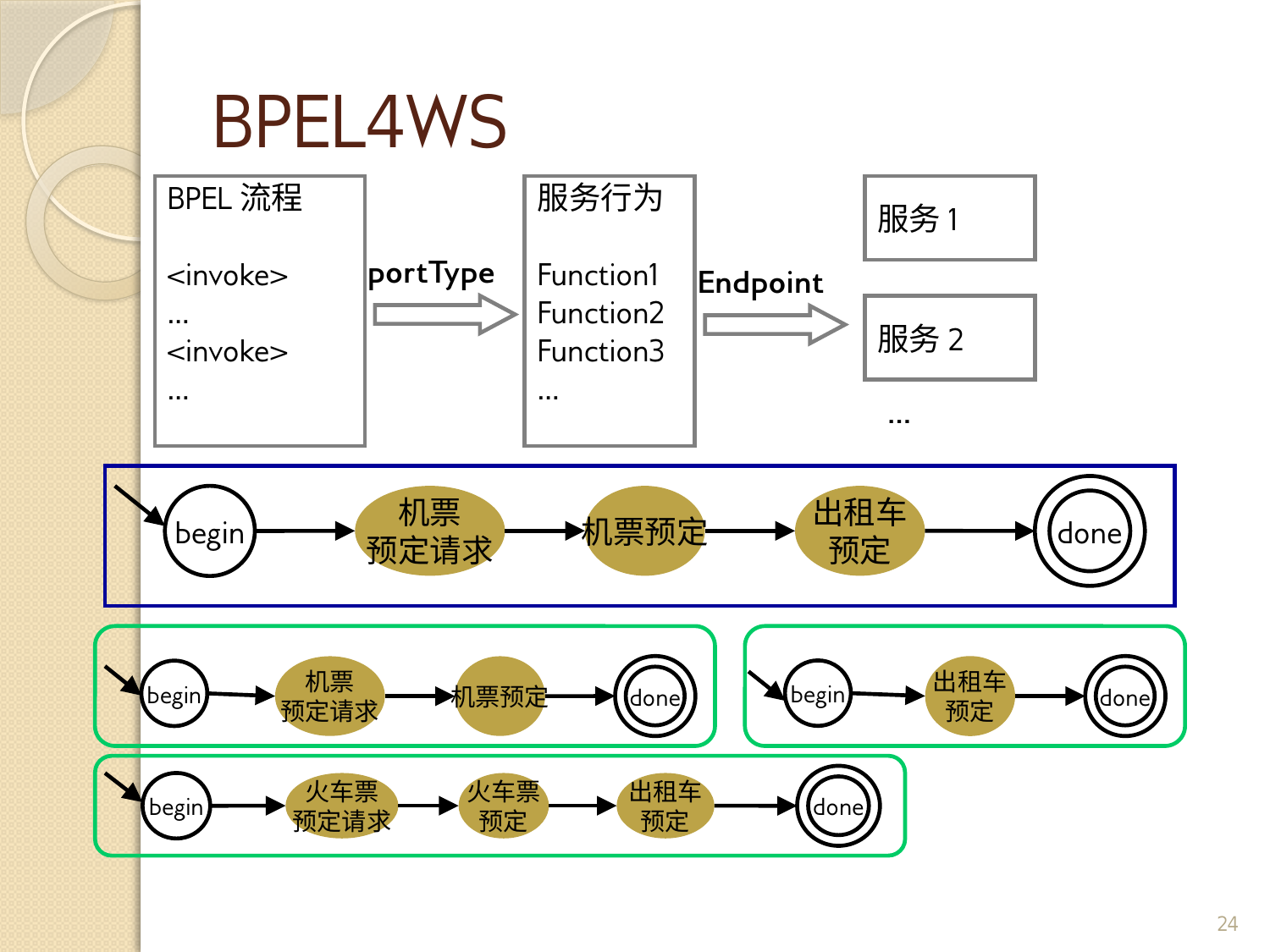

# BPEL4WS
BPEL流程

<invoke>
…
<invoke>
…

服务行为

Function1
Function2
Function3
…

服务1
portType
Endpoint

服务2

…

done

begin
机票
预定请求
机票预定
出租车
预定

done
机票
预定请求
机票预定
begin

出租车
预定

done
begin

done

begin
火车票
预定请求
火车票
预定
出租车
预定
24